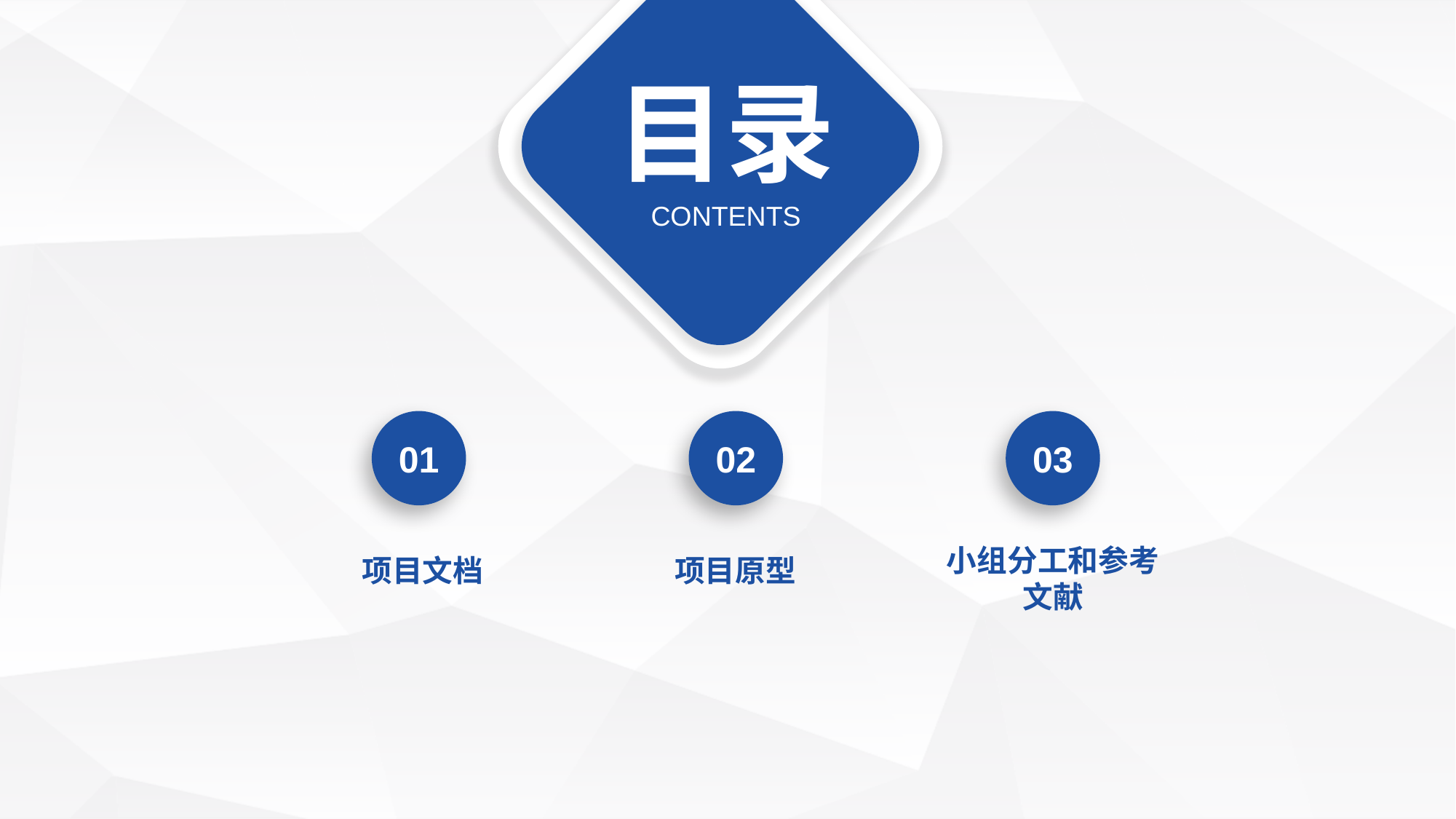

目录
CONTENTS

01
02
03
小组分工和参考文献
项目文档
项目原型